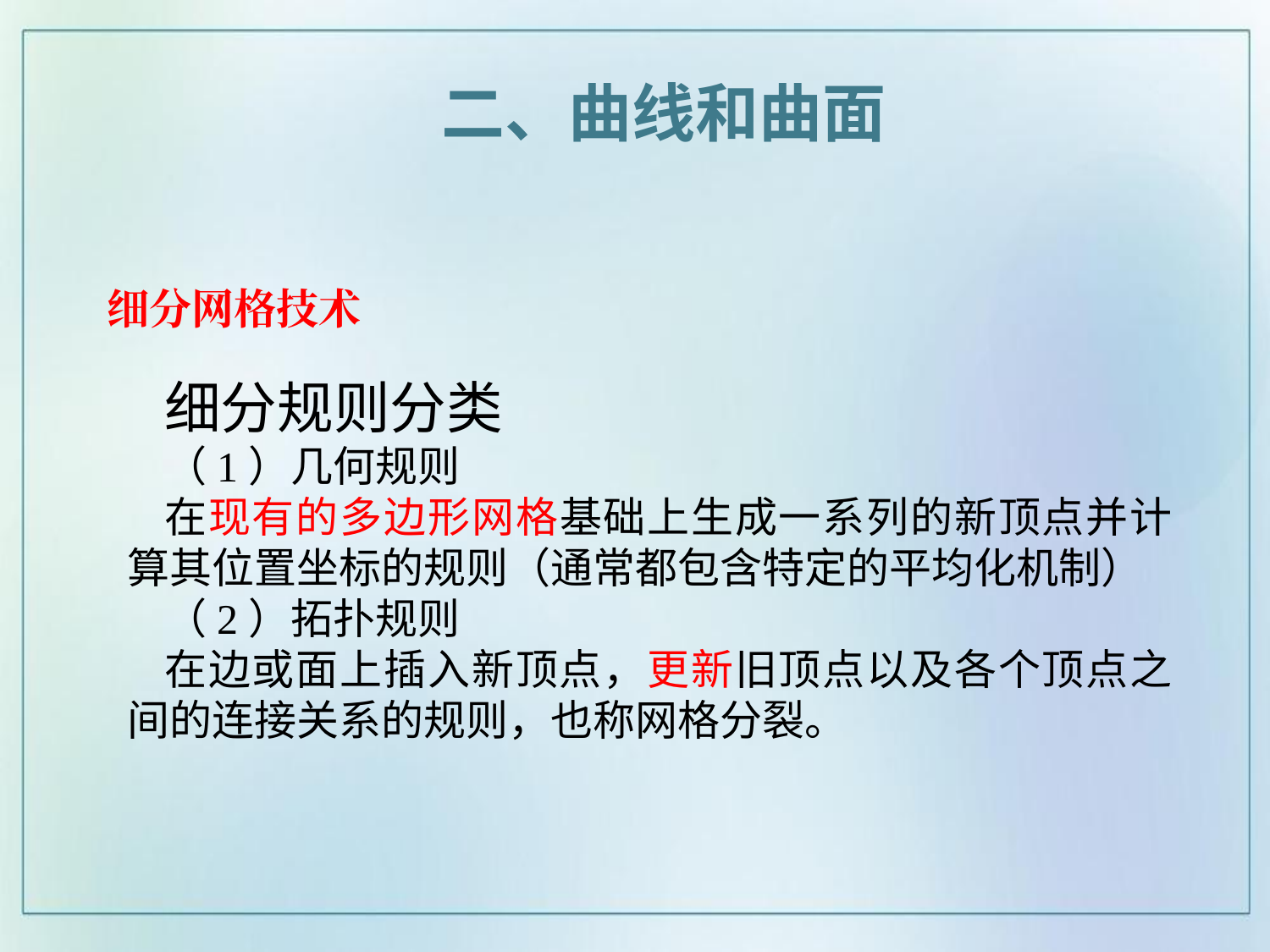

二、曲线和曲面
细分网格技术
细分规则分类
（1）几何规则
在现有的多边形网格基础上生成一系列的新顶点并计算其位置坐标的规则（通常都包含特定的平均化机制）
（2）拓扑规则
在边或面上插入新顶点，更新旧顶点以及各个顶点之间的连接关系的规则，也称网格分裂。